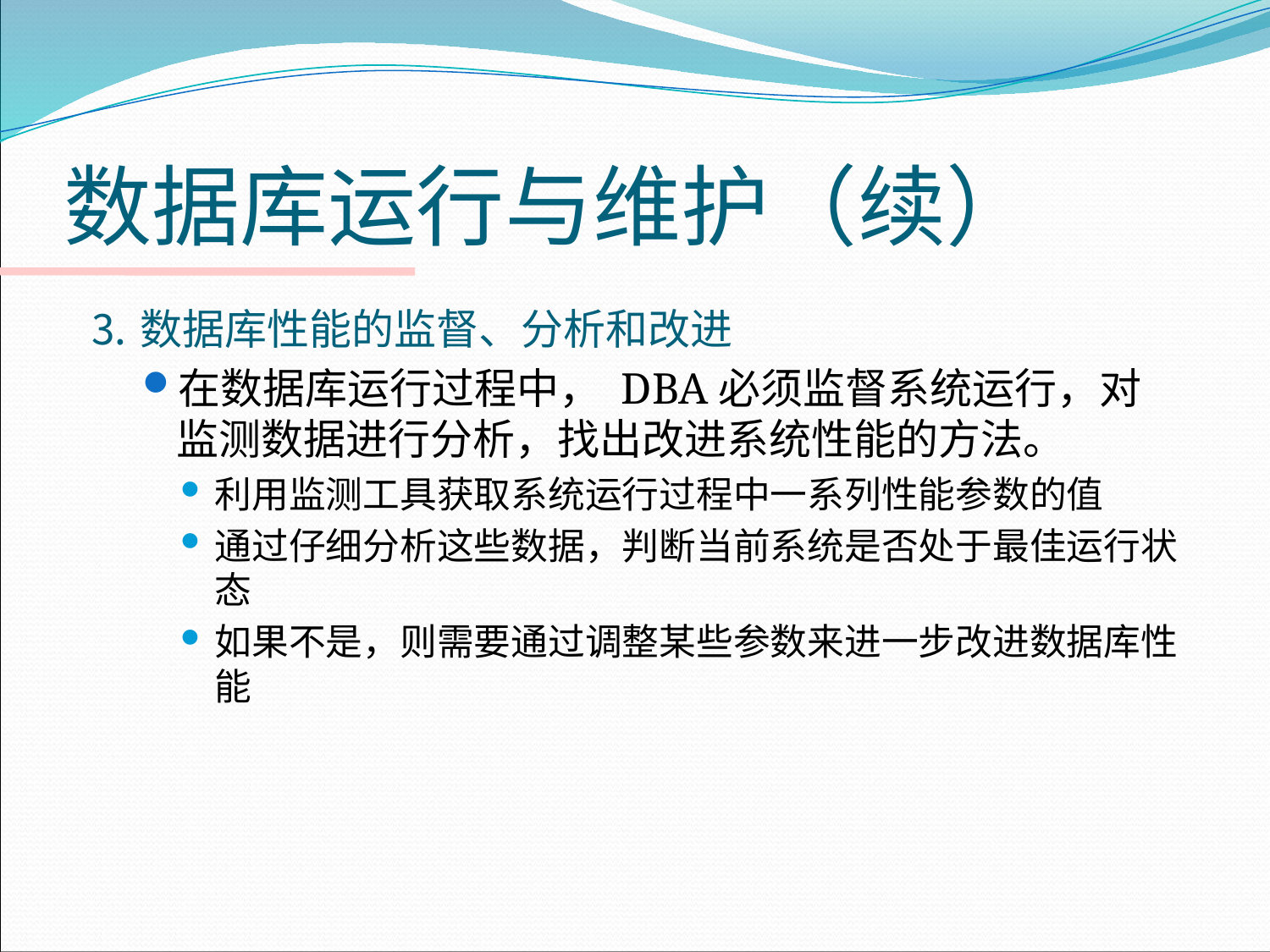

# 数据库运行与维护（续）
⒊数据库性能的监督、分析和改进
在数据库运行过程中， DBA必须监督系统运行，对监测数据进行分析，找出改进系统性能的方法。
利用监测工具获取系统运行过程中一系列性能参数的值
通过仔细分析这些数据，判断当前系统是否处于最佳运行状态
如果不是，则需要通过调整某些参数来进一步改进数据库性能

816